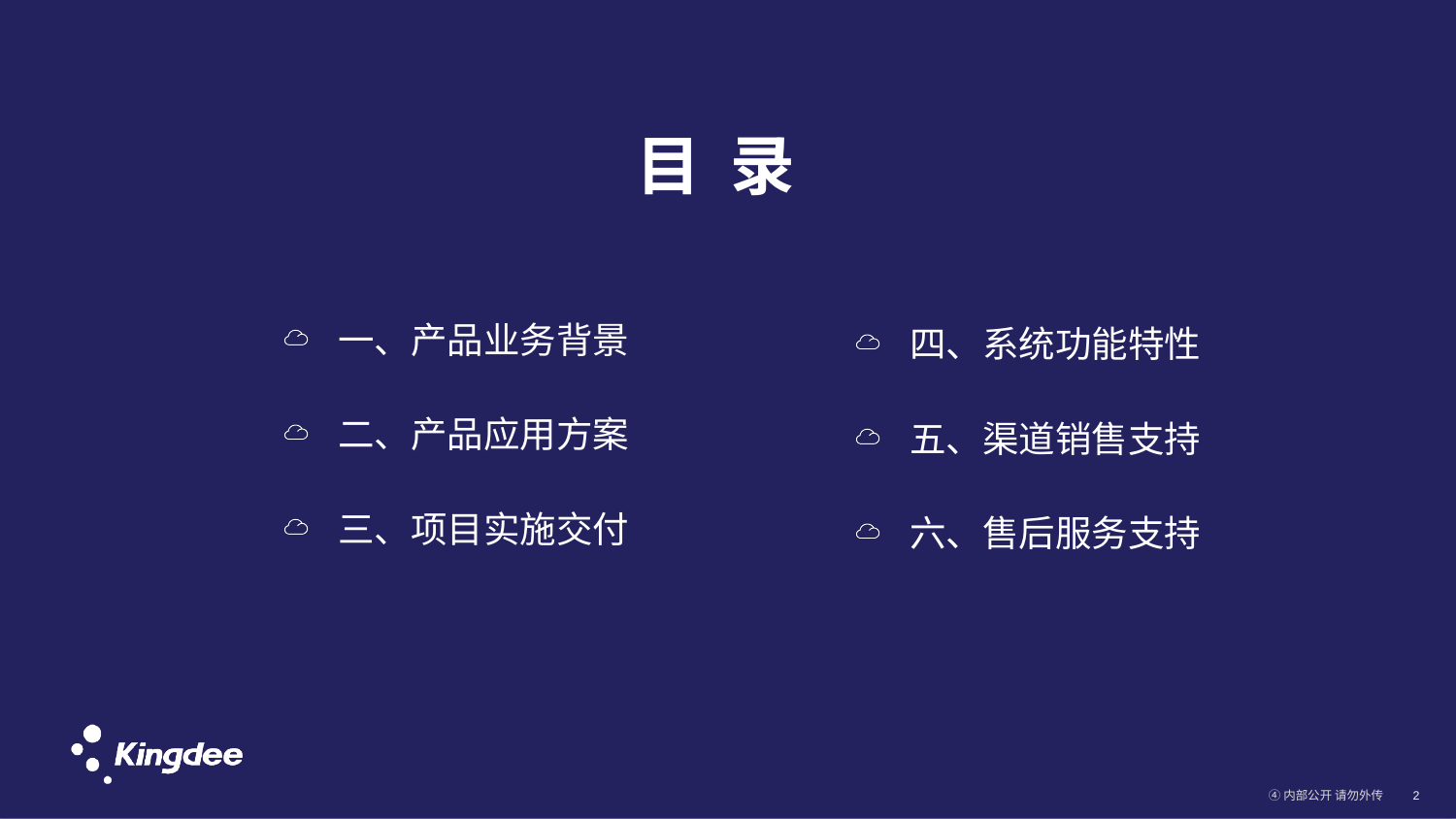

目  录
一、产品业务背景
二、产品应用方案
三、项目实施交付
四、系统功能特性
五、渠道销售支持
六、售后服务支持